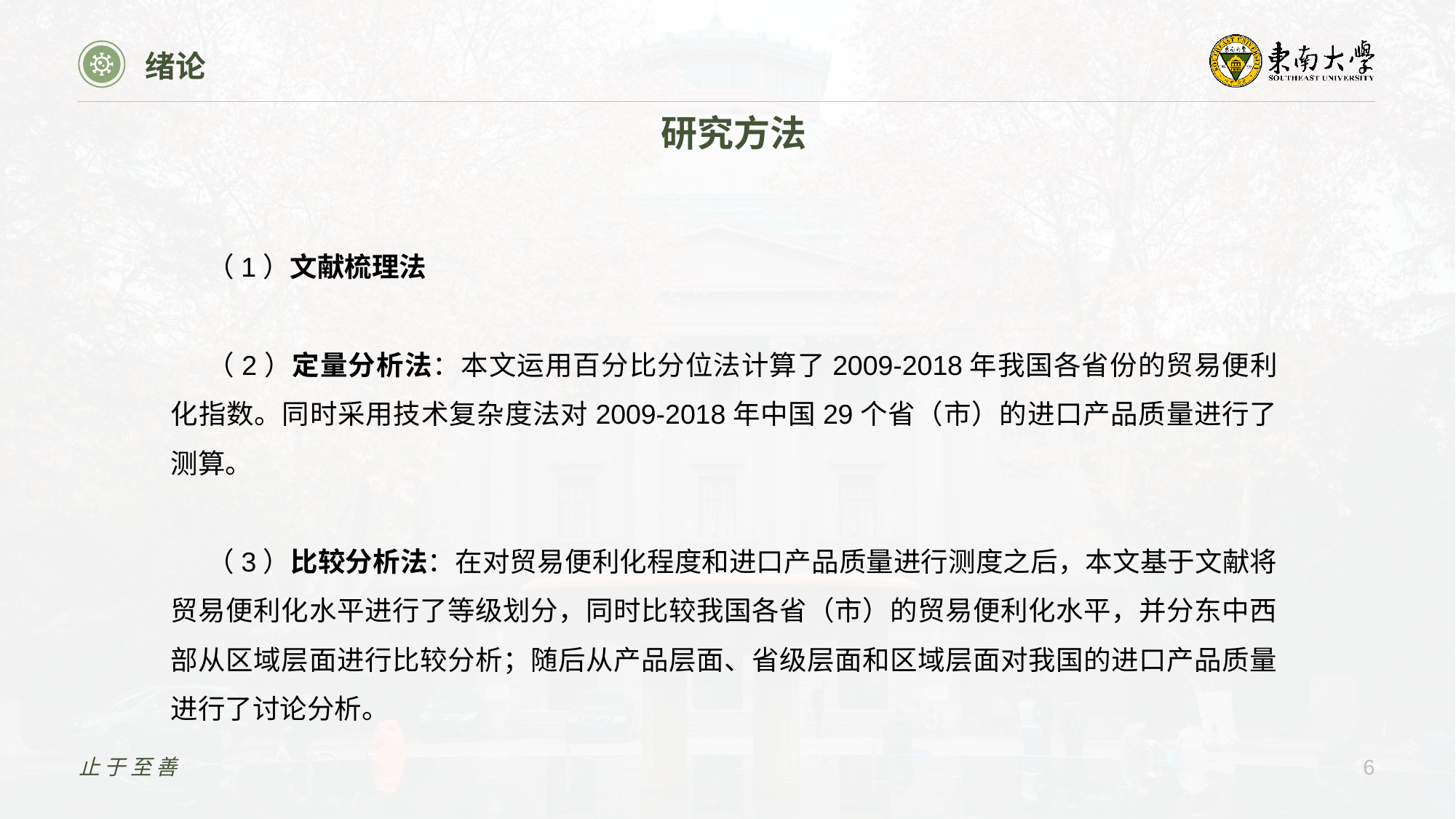

绪论
研究方法
（1）文献梳理法

（2）定量分析法：本文运用百分比分位法计算了2009-2018年我国各省份的贸易便利化指数。同时采用技术复杂度法对2009-2018年中国29个省（市）的进口产品质量进行了测算。

（3）比较分析法：在对贸易便利化程度和进口产品质量进行测度之后，本文基于文献将贸易便利化水平进行了等级划分，同时比较我国各省（市）的贸易便利化水平，并分东中西部从区域层面进行比较分析；随后从产品层面、省级层面和区域层面对我国的进口产品质量进行了讨论分析。
止于至善
6